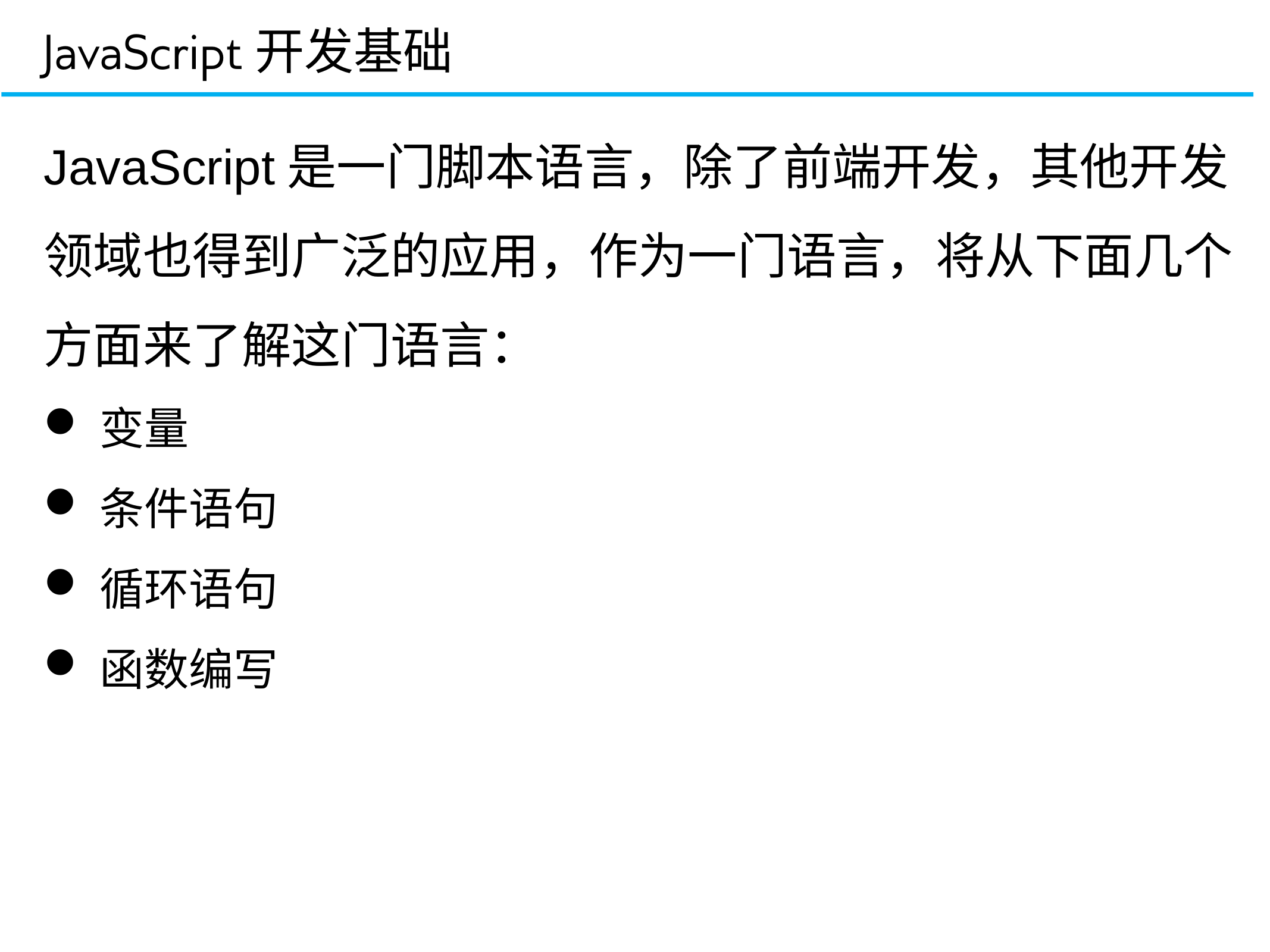

JavaScript开发基础

JavaScript是一门脚本语言，除了前端开发，其他开发领域也得到广泛的应用，作为一门语言，将从下面几个方面来了解这门语言：
变量
条件语句
循环语句
函数编写